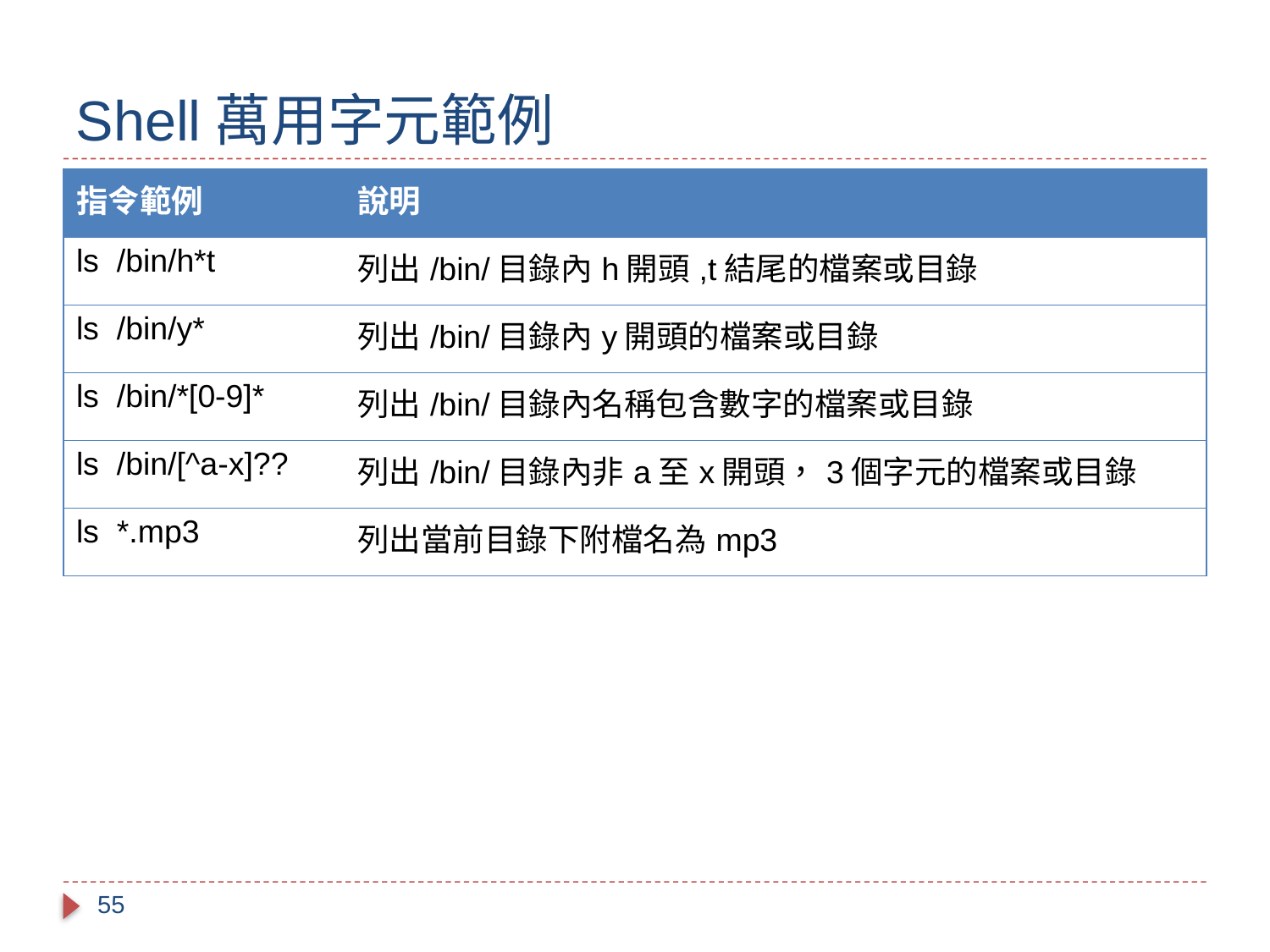

# Shell萬用字元範例
| 指令範例 | 說明 |
| --- | --- |
| ls /bin/h\*t | 列出/bin/目錄內h開頭,t結尾的檔案或目錄 |
| ls /bin/y\* | 列出/bin/目錄內y開頭的檔案或目錄 |
| ls /bin/\*[0-9]\* | 列出/bin/目錄內名稱包含數字的檔案或目錄 |
| ls /bin/[^a-x]?? | 列出/bin/目錄內非a至x開頭，3個字元的檔案或目錄 |
| ls \*.mp3 | 列出當前目錄下附檔名為mp3 |
55